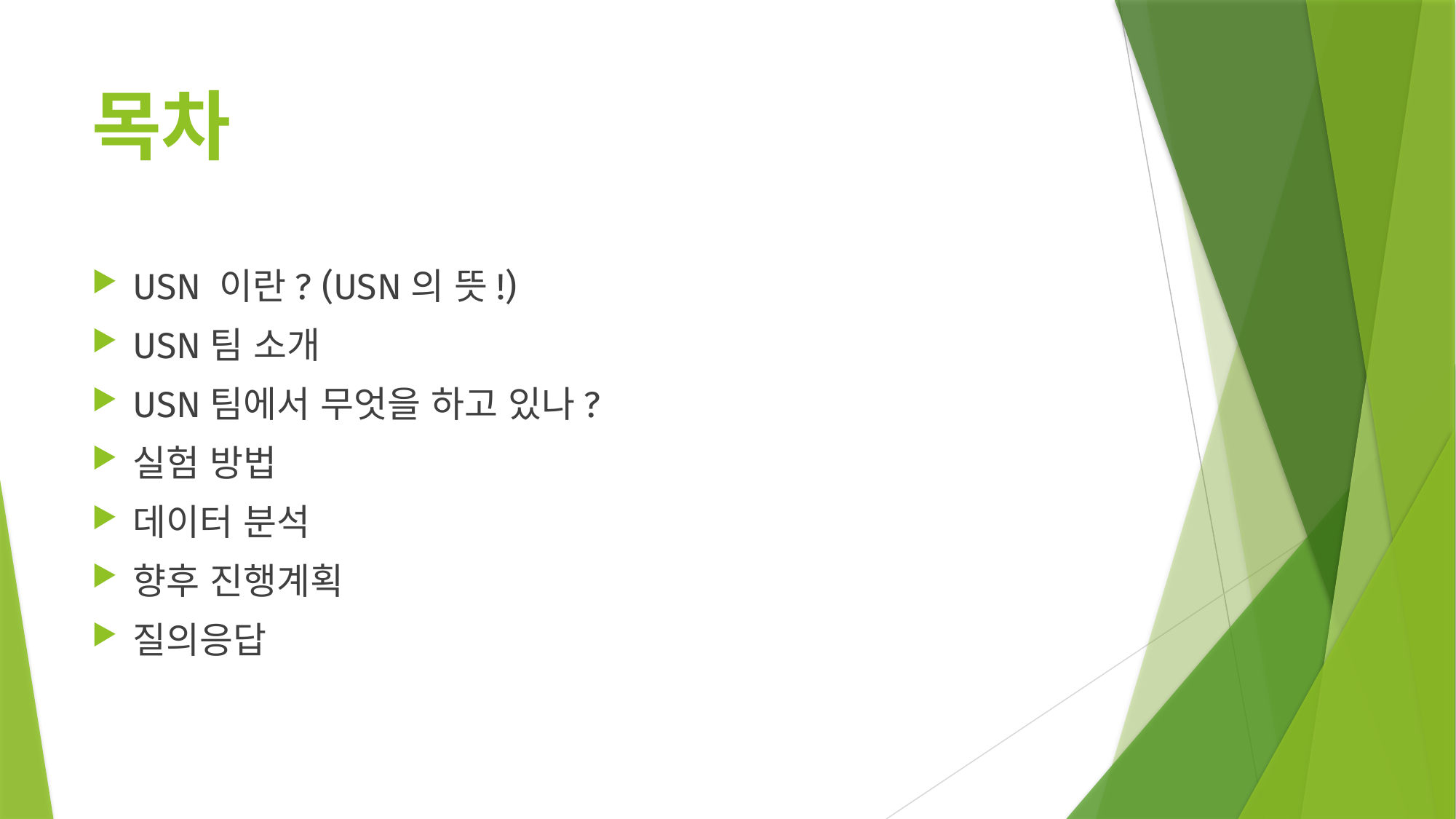

# 목차
USN 이란? (USN의 뜻!)
USN팀 소개
USN팀에서 무엇을 하고 있나?
실험 방법
데이터 분석
향후 진행계획
질의응답